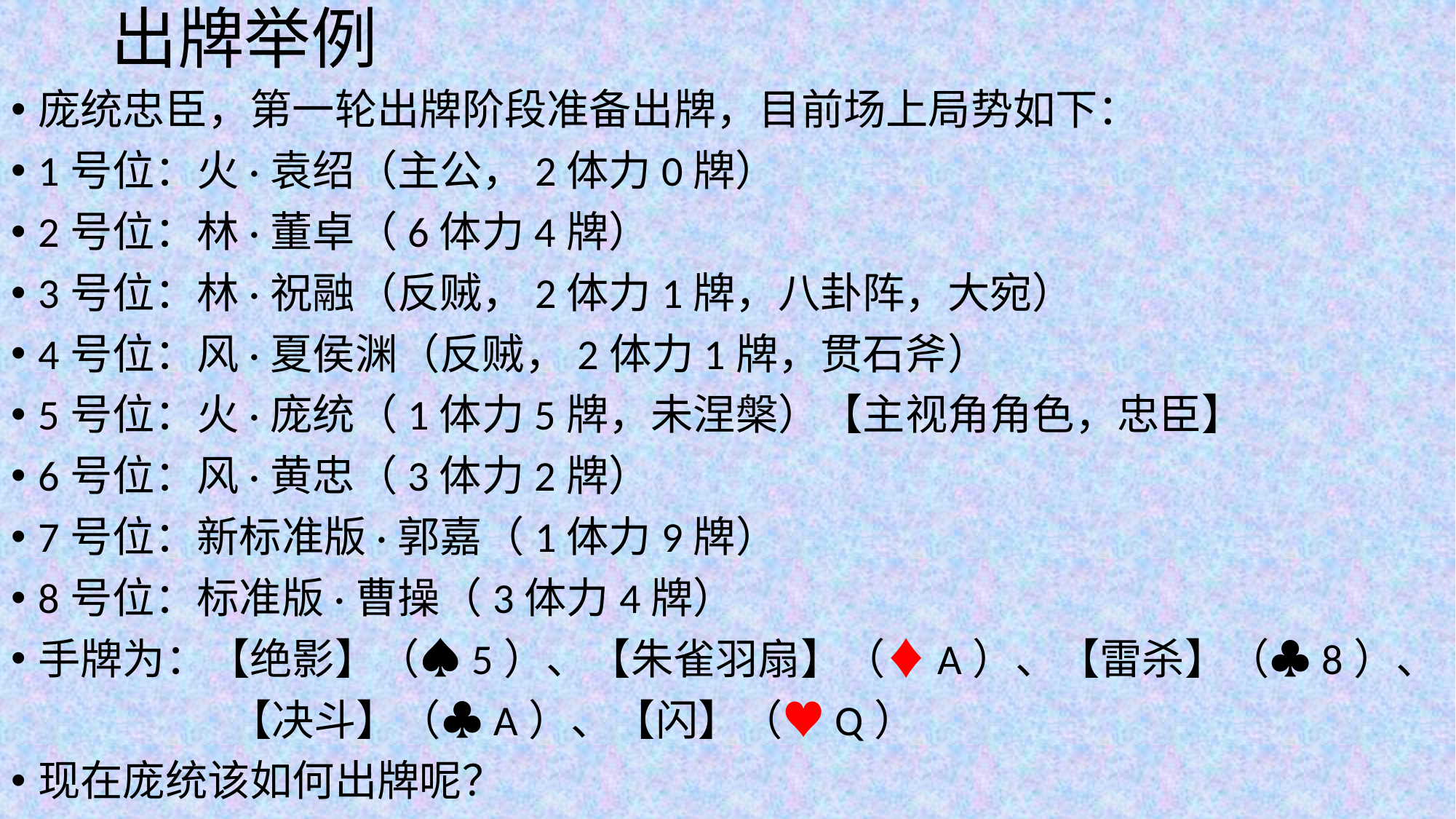

# 出牌举例
庞统忠臣，第一轮出牌阶段准备出牌，目前场上局势如下：
1号位：火·袁绍（主公，2体力0牌）
2号位：林·董卓（6体力4牌）
3号位：林·祝融（反贼，2体力1牌，八卦阵，大宛）
4号位：风·夏侯渊（反贼，2体力1牌，贯石斧）
5号位：火·庞统（1体力5牌，未涅槃）【主视角角色，忠臣】
6号位：风·黄忠（3体力2牌）
7号位：新标准版·郭嘉（1体力9牌）
8号位：标准版·曹操（3体力4牌）
手牌为：【绝影】（♠5）、【朱雀羽扇】（♦A）、【雷杀】（♣8）、
		【决斗】（♣A）、【闪】（♥Q）
现在庞统该如何出牌呢？